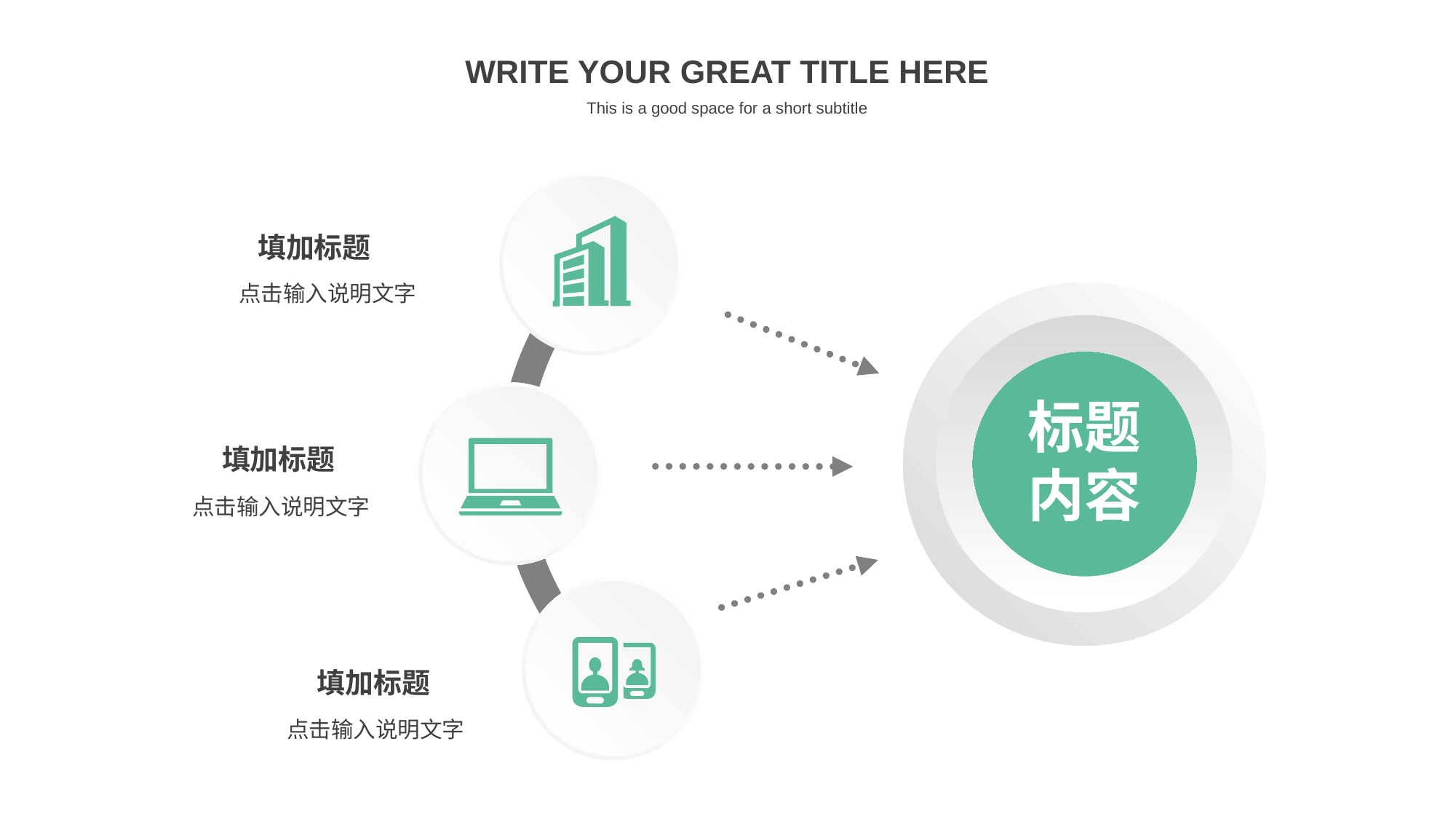

WRITE YOUR GREAT TITLE HERE
This is a good space for a short subtitle

填加标题
点击输入说明文字

标题
内容

填加标题

点击输入说明文字

填加标题
点击输入说明文字